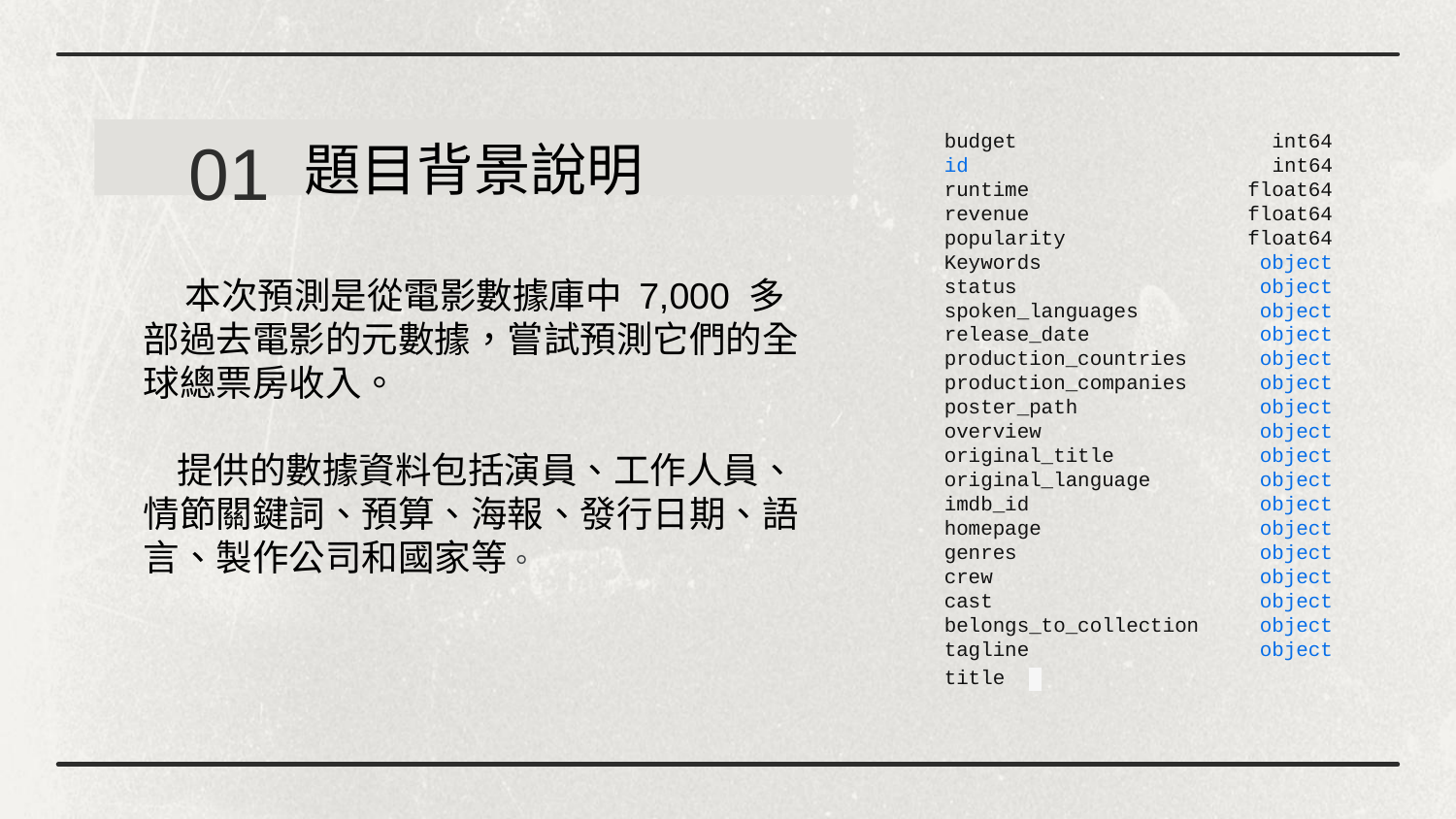

01
budget                     int64
id                         int64
runtime                  float64
revenue                  float64
popularity               float64
Keywords                  object
status                    object
spoken_languages          object
release_date              object
production_countries      object
production_companies      object
poster_path               object
overview                  object
original_title            object
original_language         object
imdb_id                   object
homepage                  object
genres                    object
crew                      object
cast                      object
belongs_to_collection     object
tagline                   object
title
題目背景說明

    本次預測是從電影數據庫中 7,000 多部過去電影的元數據，嘗試預測它們的全球總票房收入。

   提供的數據資料包括演員、工作人員、情節關鍵詞、預算、海報、發行日期、語言、製作公司和國家等。